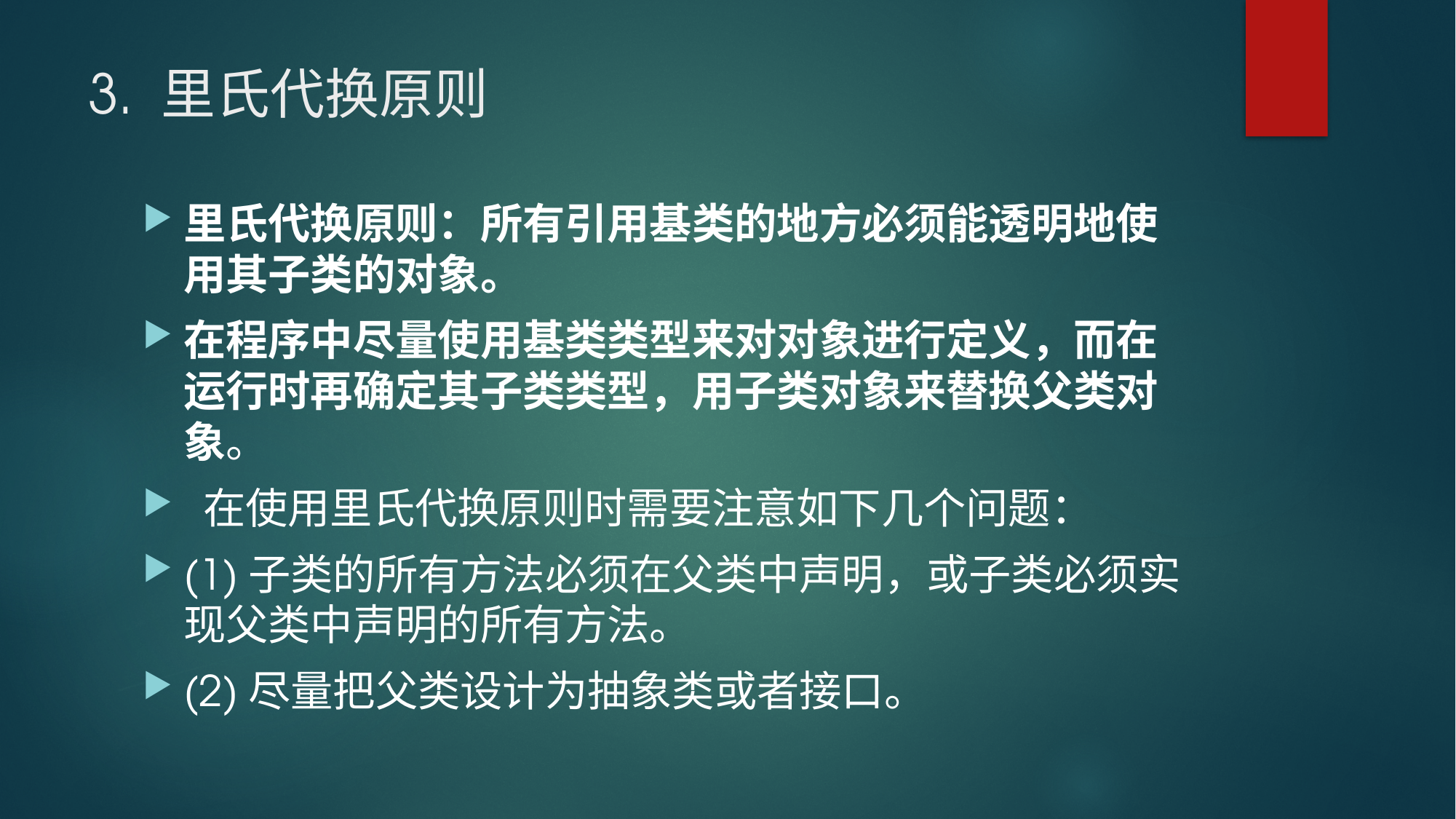

# 3. 里氏代换原则
里氏代换原则：所有引用基类的地方必须能透明地使用其子类的对象。
在程序中尽量使用基类类型来对对象进行定义，而在运行时再确定其子类类型，用子类对象来替换父类对象。
 在使用里氏代换原则时需要注意如下几个问题：
(1)子类的所有方法必须在父类中声明，或子类必须实现父类中声明的所有方法。
(2)尽量把父类设计为抽象类或者接口。